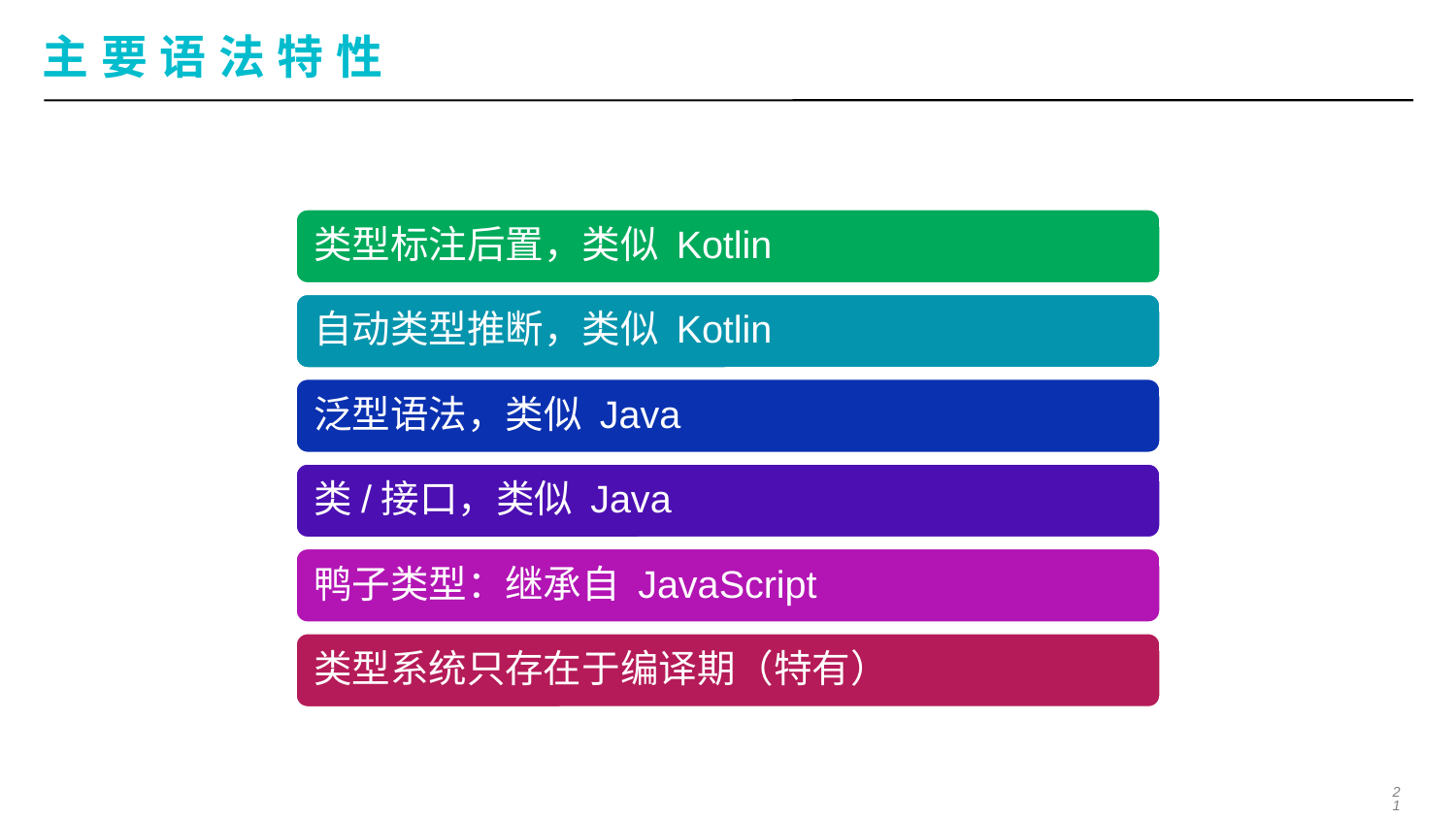

# 主要语法特性
类型标注后置，类似 Kotlin
自动类型推断，类似 Kotlin
泛型语法，类似 Java
类/接口，类似 Java
鸭子类型：继承自 JavaScript
类型系统只存在于编译期（特有）
21